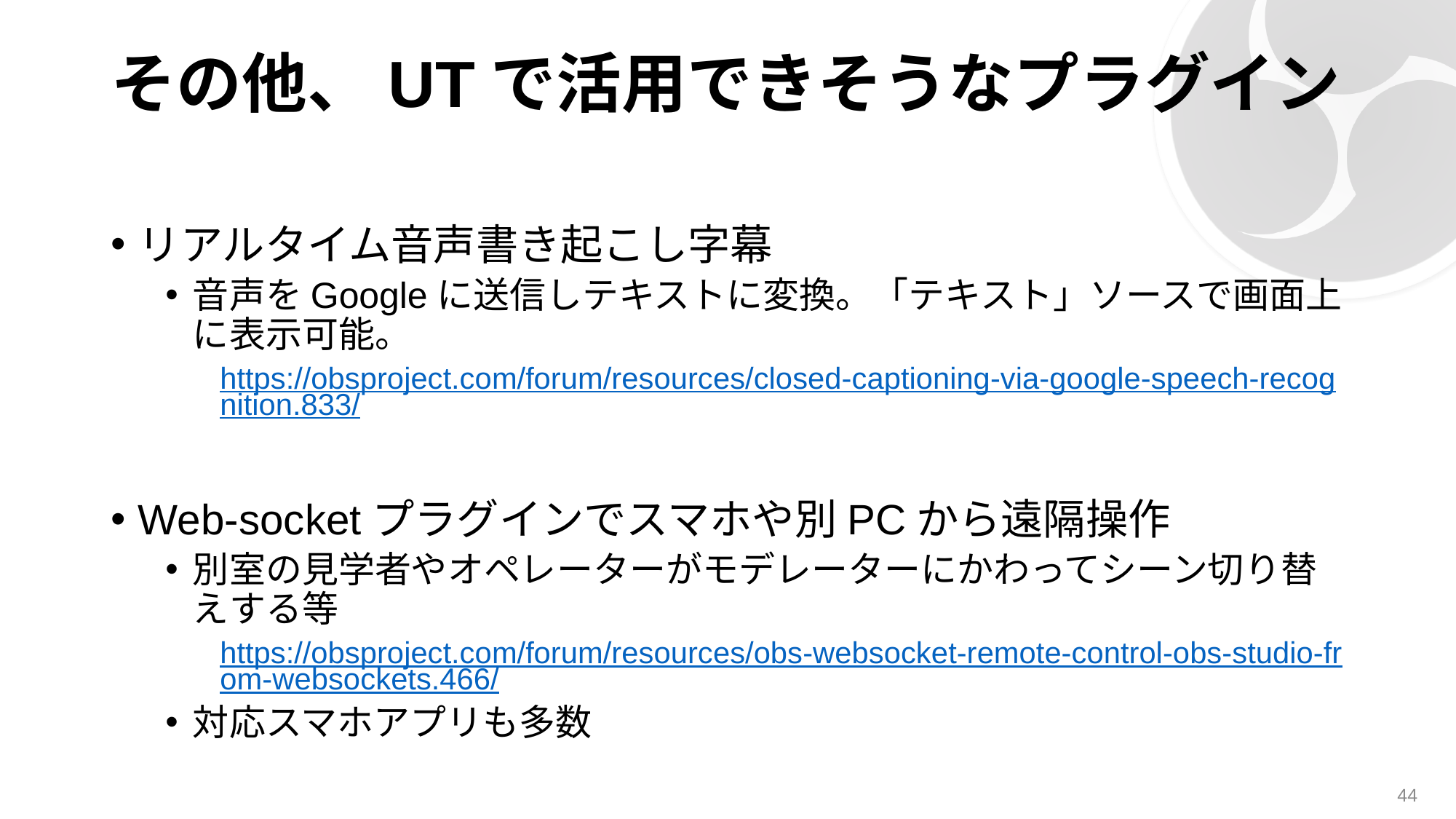

# その他、UTで活用できそうなプラグイン
リアルタイム音声書き起こし字幕
音声をGoogleに送信しテキストに変換。「テキスト」ソースで画面上に表示可能。
https://obsproject.com/forum/resources/closed-captioning-via-google-speech-recognition.833/

Web-socketプラグインでスマホや別PCから遠隔操作
別室の見学者やオペレーターがモデレーターにかわってシーン切り替えする等
https://obsproject.com/forum/resources/obs-websocket-remote-control-obs-studio-from-websockets.466/
対応スマホアプリも多数

44